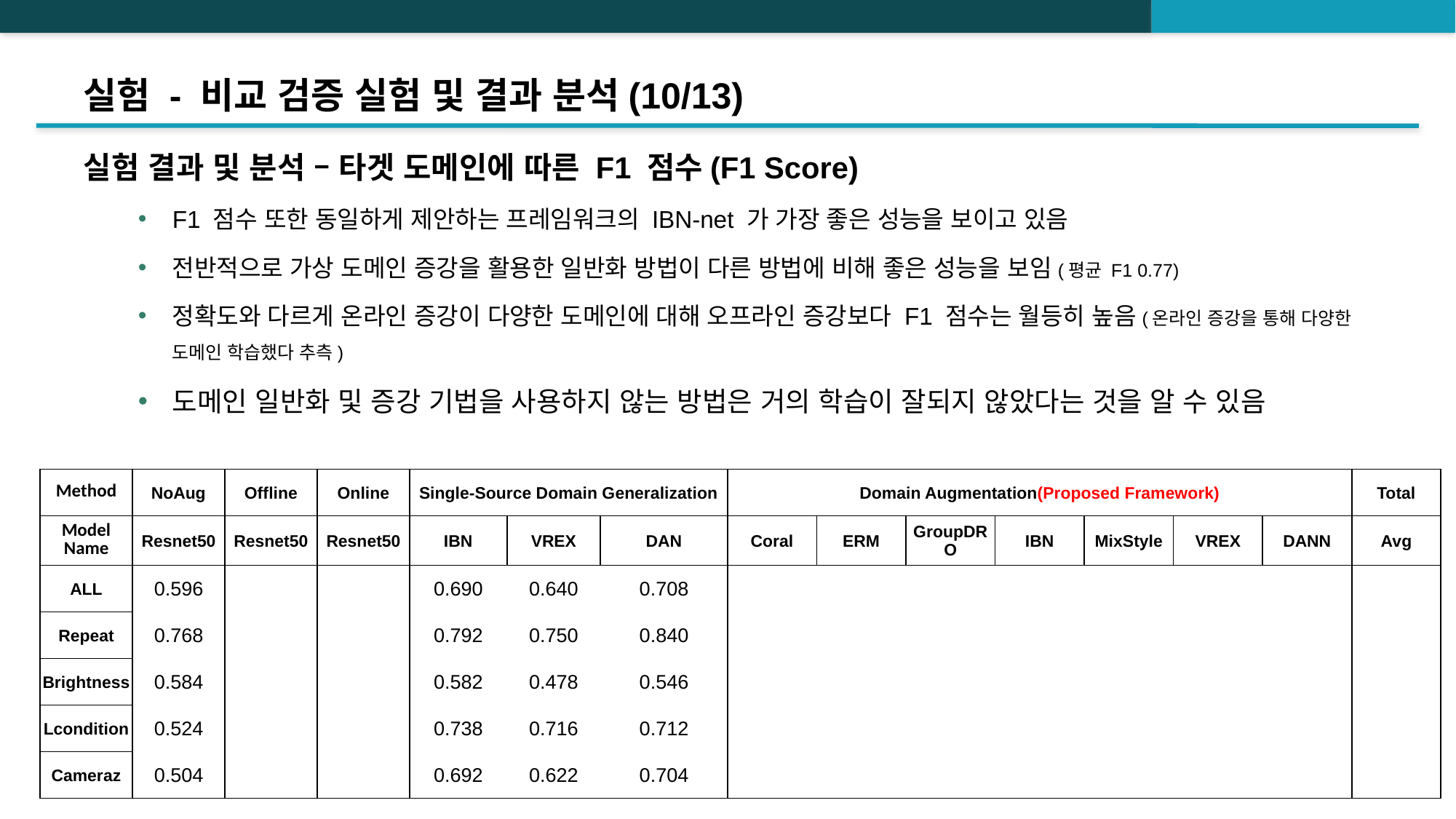

# 실험 - 비교 검증 실험 및 결과 분석(10/13)
실험 결과 및 분석 – 타겟 도메인에 따른 F1 점수(F1 Score)
F1 점수 또한 동일하게 제안하는 프레임워크의 IBN-net 가 가장 좋은 성능을 보이고 있음
전반적으로 가상 도메인 증강을 활용한 일반화 방법이 다른 방법에 비해 좋은 성능을 보임(평균 F1 0.77)
정확도와 다르게 온라인 증강이 다양한 도메인에 대해 오프라인 증강보다 F1 점수는 월등히 높음(온라인 증강을 통해 다양한 도메인 학습했다 추측)
도메인 일반화 및 증강 기법을 사용하지 않는 방법은 거의 학습이 잘되지 않았다는 것을 알 수 있음

| Method | NoAug | Offline | Online | Single-Source Domain Generalization |  |  | Domain Augmentation(Proposed Framework) |  |  |  |  |  |  | Total |
| --- | --- | --- | --- | --- | --- | --- | --- | --- | --- | --- | --- | --- | --- | --- |
| Model Name | Resnet50 | Resnet50 | Resnet50 | IBN | VREX | DAN | Coral | ERM | GroupDRO | IBN | MixStyle | VREX | DANN | Avg |
| ALL | 0.596 |  |  | 0.690 | 0.640 | 0.708 |  |  |  |  |  |  |  |  |
| Repeat | 0.768 |  |  | 0.792 | 0.750 | 0.840 |  |  |  |  |  |  |  |  |
| Brightness | 0.584 |  |  | 0.582 | 0.478 | 0.546 |  |  |  |  |  |  |  |  |
| Lcondition | 0.524 |  |  | 0.738 | 0.716 | 0.712 |  |  |  |  |  |  |  |  |
| Cameraz | 0.504 |  |  | 0.692 | 0.622 | 0.704 |  |  |  |  |  |  |  |  |